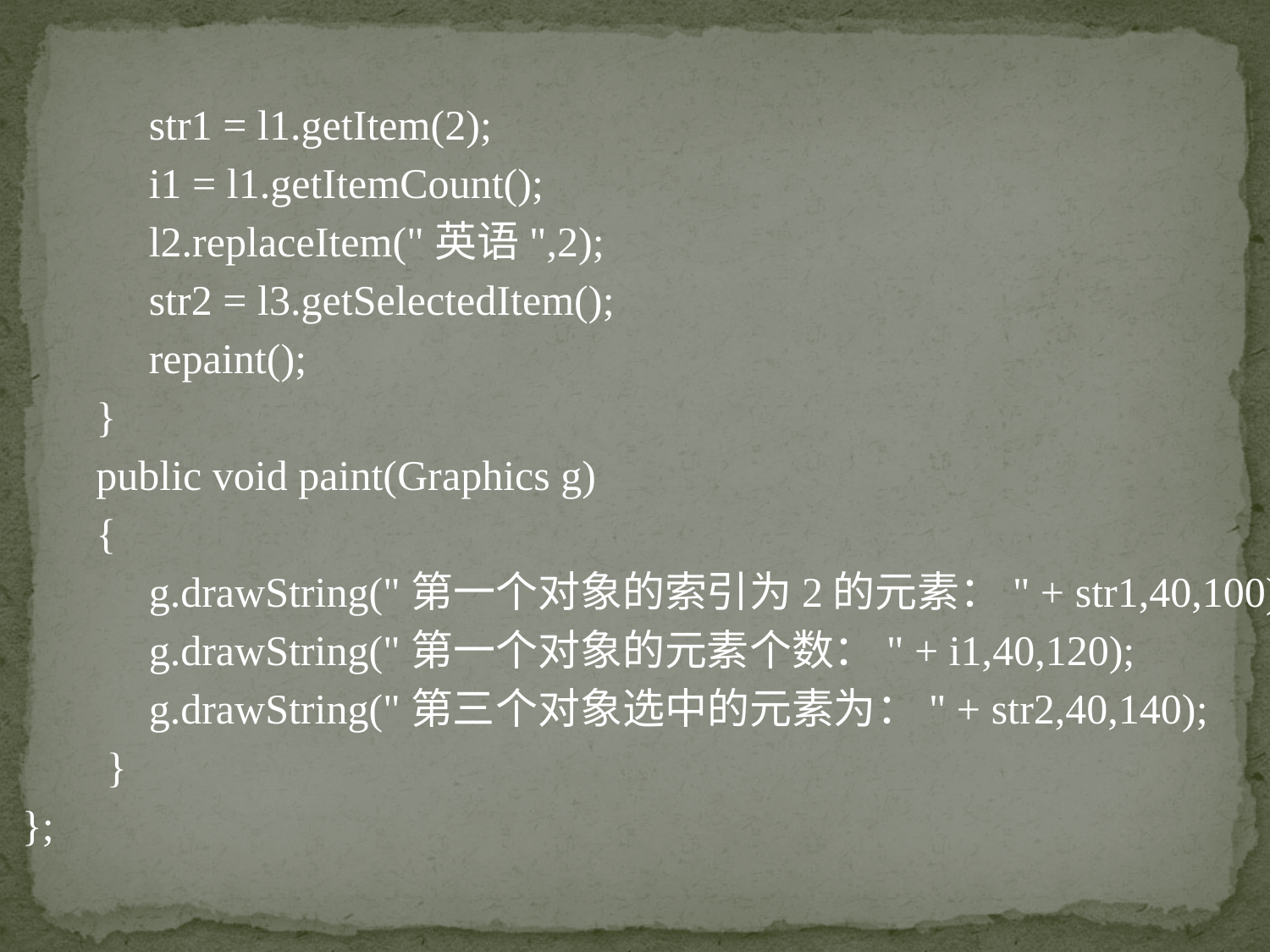

str1 = l1.getItem(2);
	i1 = l1.getItemCount();
	l2.replaceItem("英语",2);
	str2 = l3.getSelectedItem();
	repaint();
       }
       public void paint(Graphics g)
       {
	g.drawString("第一个对象的索引为2的元素：" + str1,40,100);
	g.drawString("第一个对象的元素个数：" + i1,40,120);
	g.drawString("第三个对象选中的元素为：" + str2,40,140);
        }
};